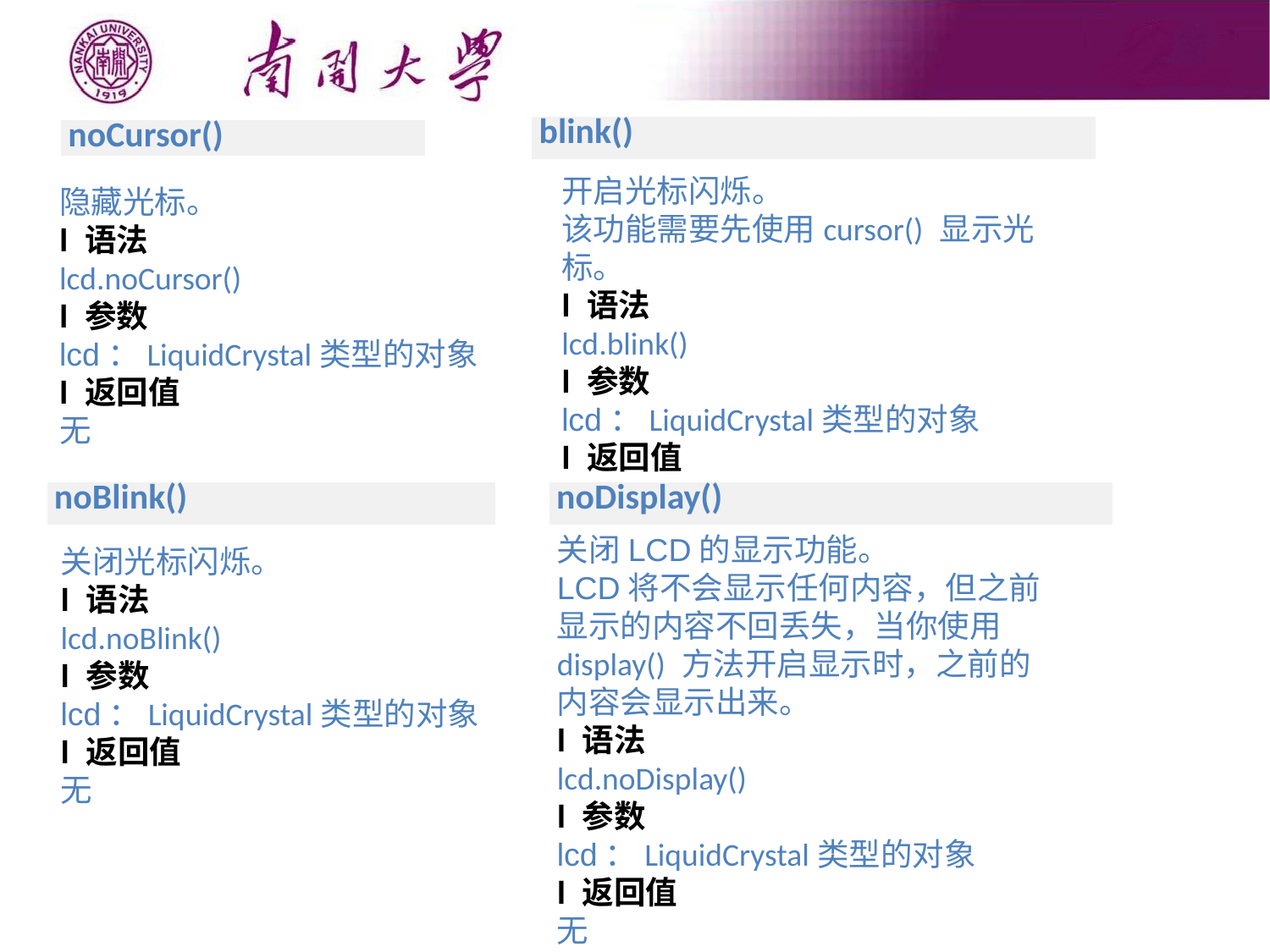

| blink() |
| --- |
| noCursor() |
| --- |

开启光标闪烁。
该功能需要先使用cursor() 显示光标。
l 语法
lcd.blink()
l 参数
lcd：LiquidCrystal类型的对象
l 返回值
无
隐藏光标。
l 语法
lcd.noCursor()
l 参数
lcd：LiquidCrystal类型的对象
l 返回值
无

| noBlink() |
| --- |
| noDisplay() |
| --- |

关闭LCD的显示功能。
LCD将不会显示任何内容，但之前显示的内容不回丢失，当你使用display() 方法开启显示时，之前的内容会显示出来。
l 语法
lcd.noDisplay()
l 参数
lcd：LiquidCrystal类型的对象
l 返回值
无
关闭光标闪烁。
l 语法
lcd.noBlink()
l 参数
lcd：LiquidCrystal类型的对象
l 返回值
无